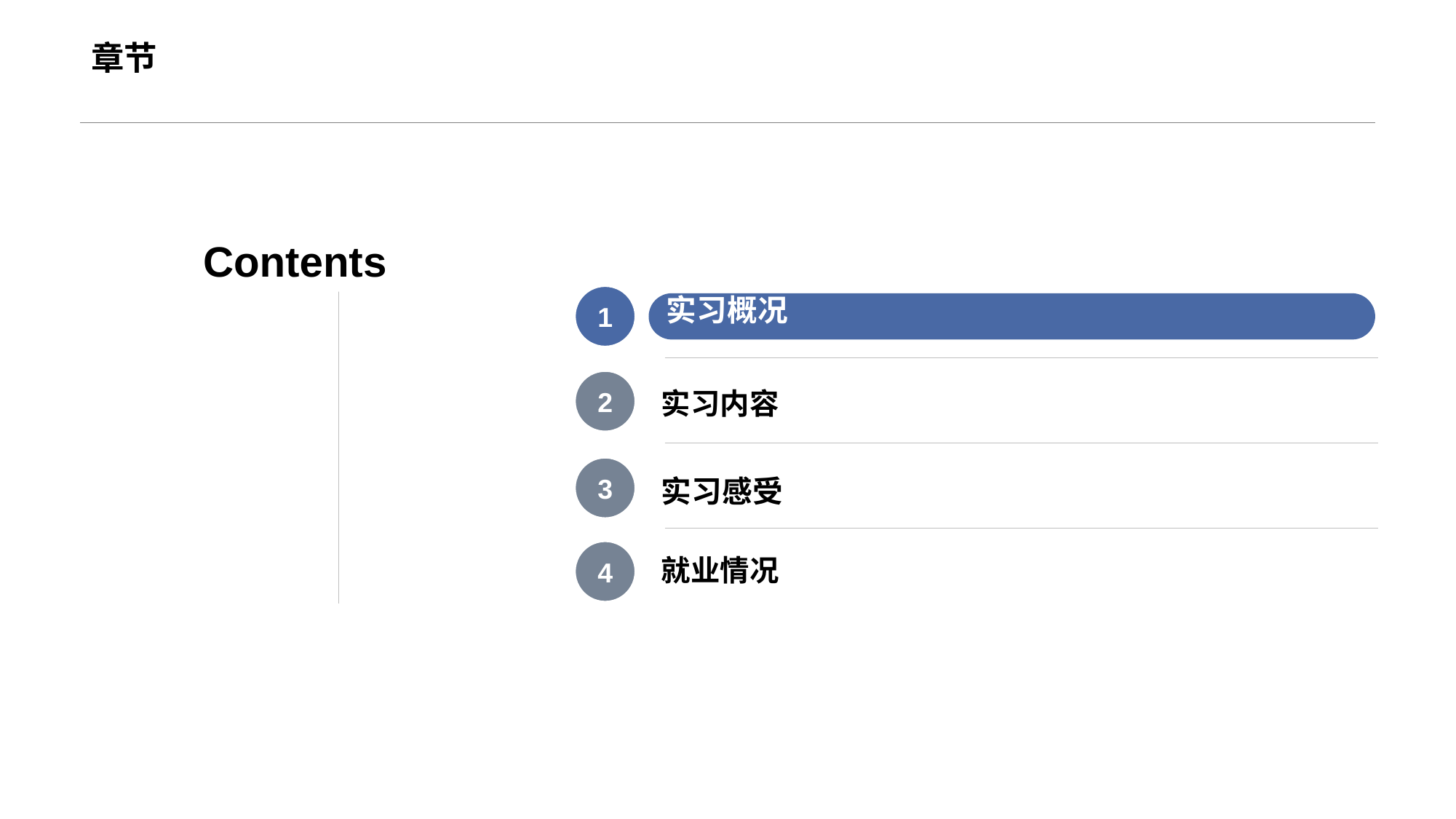

# 章节
Contents
1
实习概况
2
实习内容
3
实习感受
4
就业情况